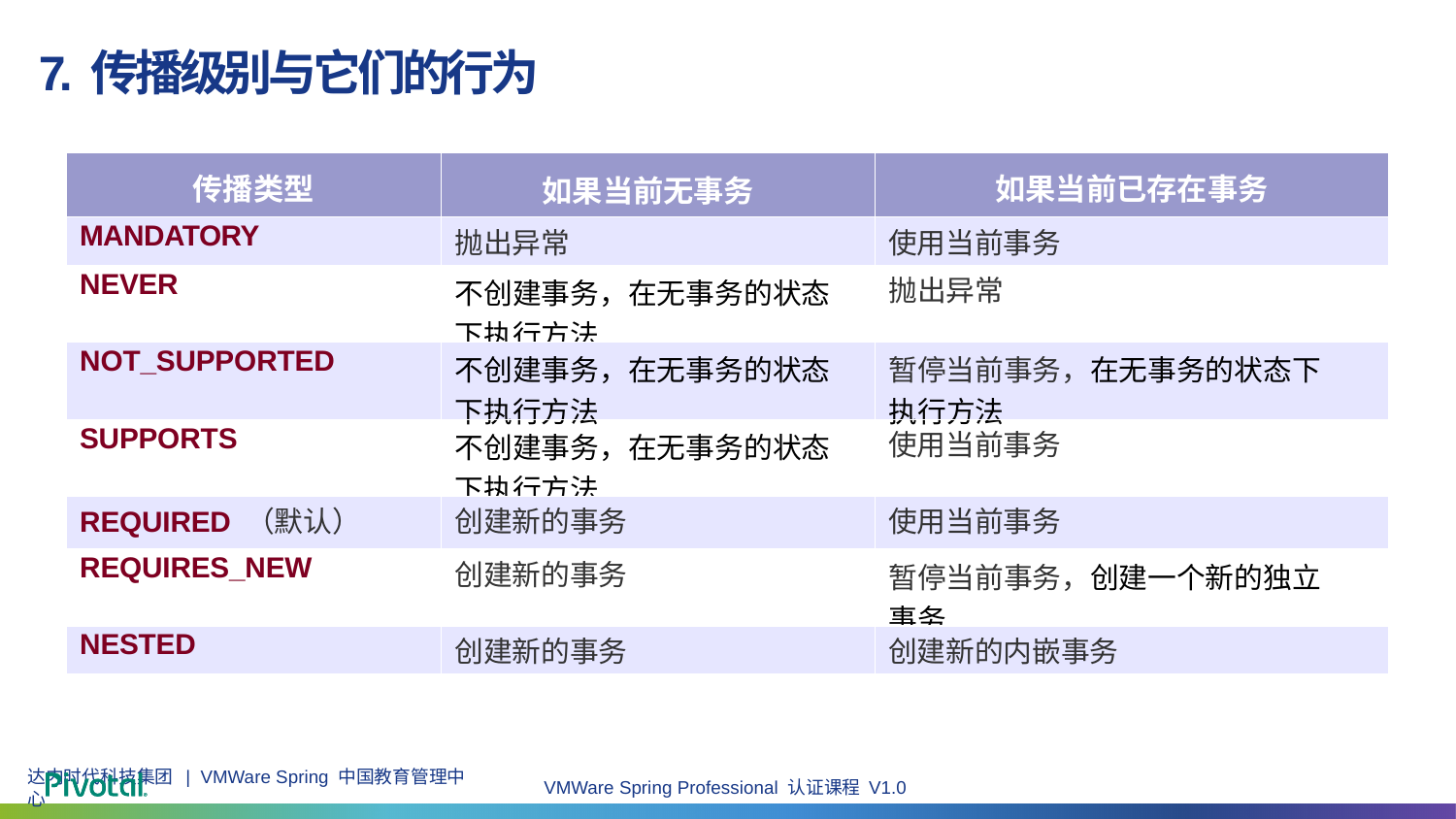

# 7. 传播级别与它们的行为
| 传播类型 | 如果当前无事务 | 如果当前已存在事务 |
| --- | --- | --- |
| MANDATORY | 抛出异常 | 使用当前事务 |
| NEVER | 不创建事务，在无事务的状态下执行方法 | 抛出异常 |
| NOT\_SUPPORTED | 不创建事务，在无事务的状态下执行方法 | 暂停当前事务，在无事务的状态下执行方法 |
| SUPPORTS | 不创建事务，在无事务的状态下执行方法 | 使用当前事务 |
| REQUIRED （默认） | 创建新的事务 | 使用当前事务 |
| REQUIRES\_NEW | 创建新的事务 | 暂停当前事务，创建一个新的独立事务 |
| NESTED | 创建新的事务 | 创建新的内嵌事务 |
59